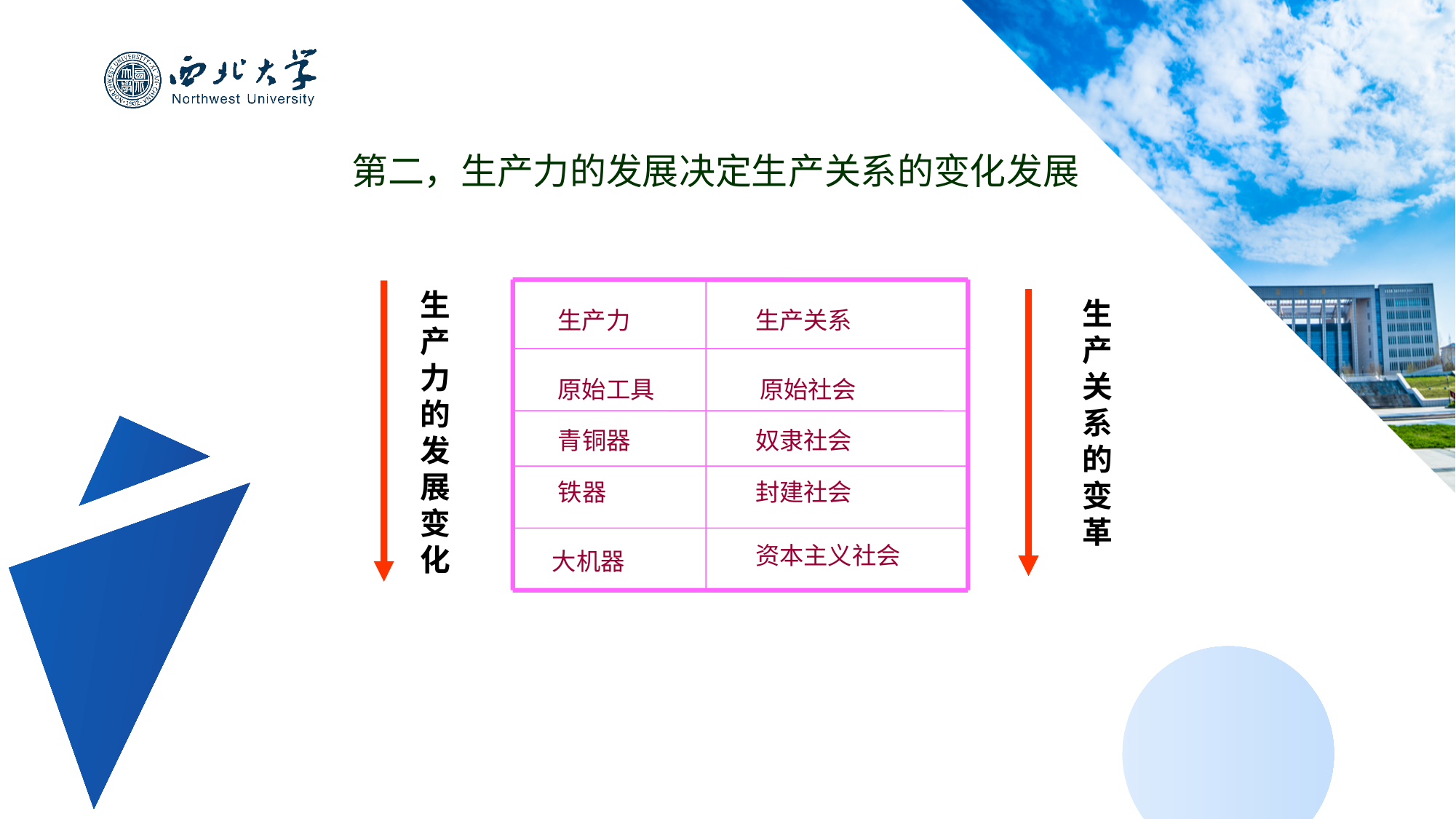

第二，生产力的发展决定生产关系的变化发展

生产力的发展变化

生产关系的变革
生产力
生产关系
原始工具
原始社会
青铜器
奴隶社会
铁器
封建社会
资本主义社会
大机器